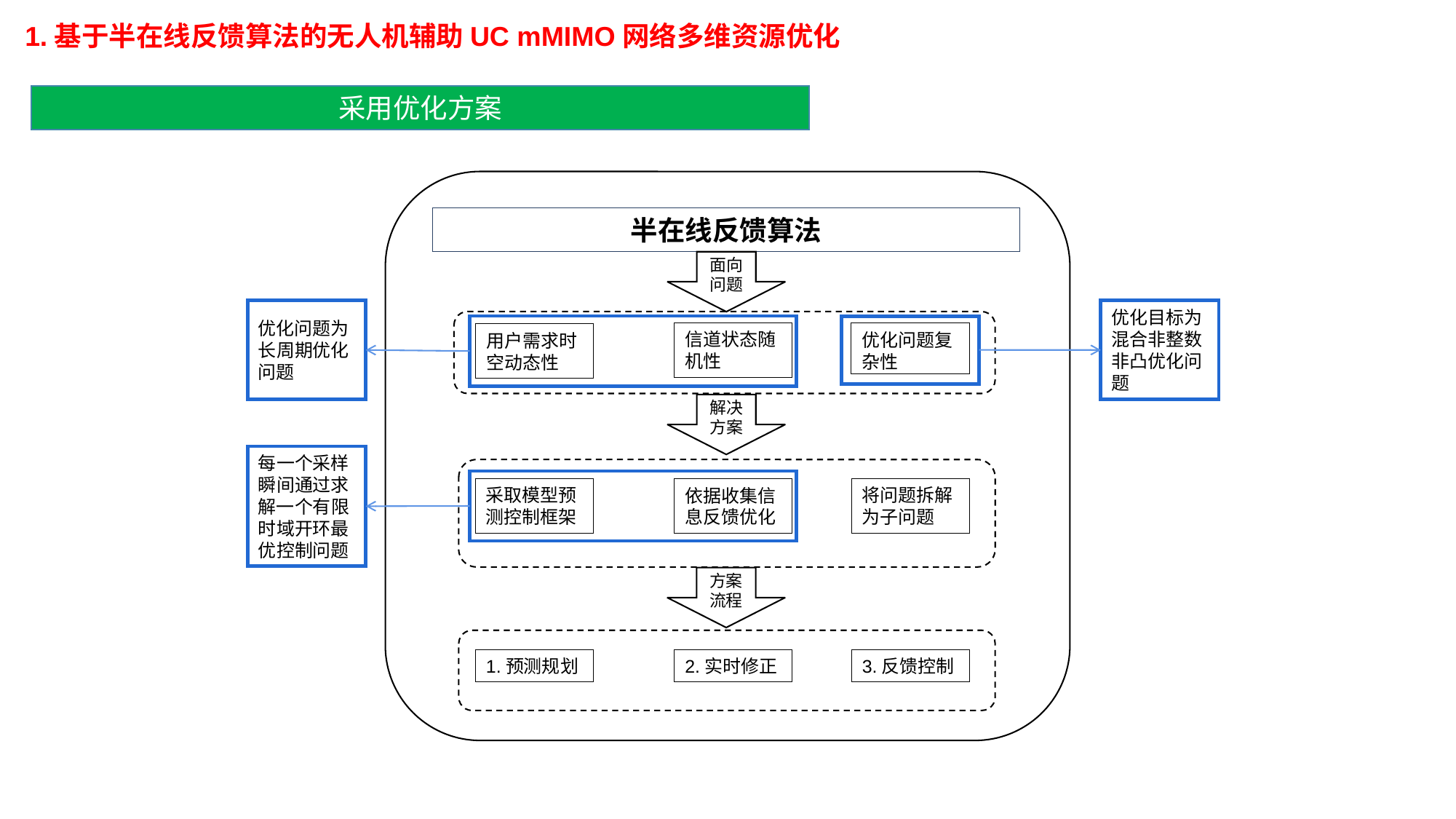

1.基于半在线反馈算法的无人机辅助UC mMIMO网络多维资源优化
采用优化方案

半在线反馈算法
面向问题
优化问题为长周期优化问题
优化目标为混合非整数非凸优化问题

信道状态随机性
优化问题复杂性

用户需求时空动态性
解决方案
每一个采样瞬间通过求解一个有限时域开环最优控制问题

采取模型预测控制框架
将问题拆解为子问题
依据收集信息反馈优化
方案流程

1.预测规划
3.反馈控制
2.实时修正